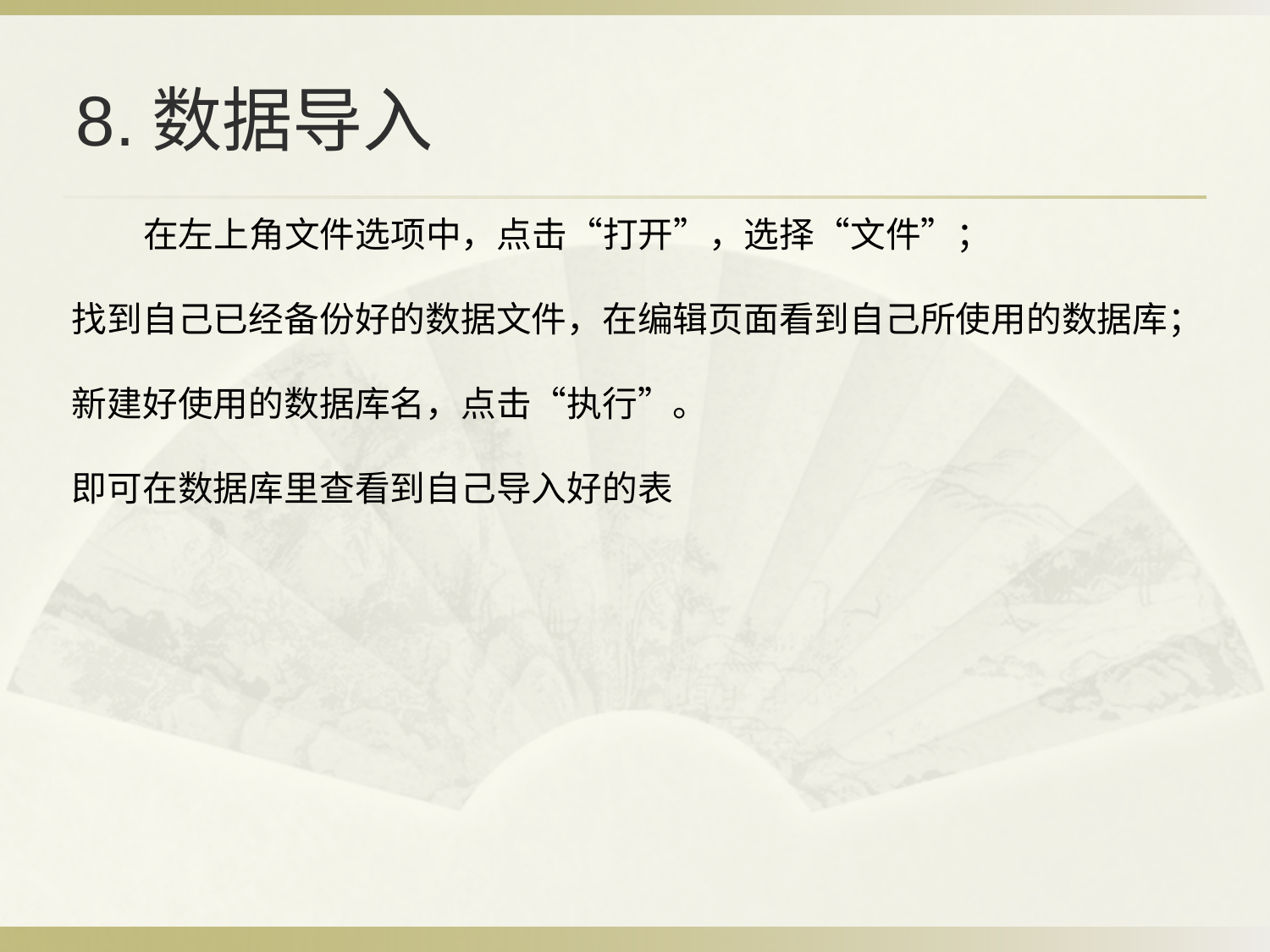

# 8.数据导入
        在左上角文件选项中，点击“打开”，选择“文件”；

找到自己已经备份好的数据文件，在编辑页面看到自己所使用的数据库；

新建好使用的数据库名，点击“执行”。

即可在数据库里查看到自己导入好的表